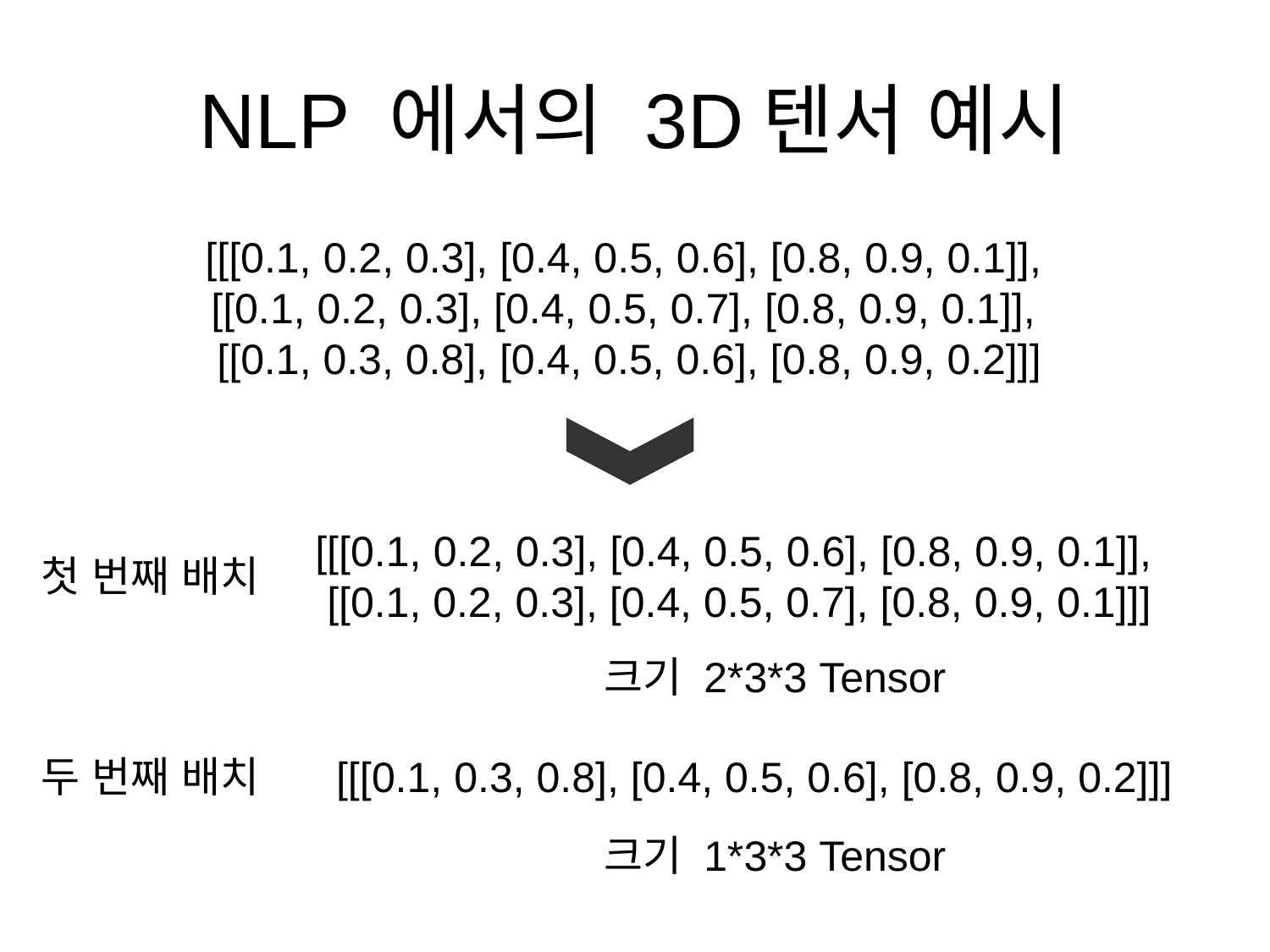

# NLP 에서의 3D텐서 예시
[[[0.1, 0.2, 0.3], [0.4, 0.5, 0.6], [0.8, 0.9, 0.1]],
[[0.1, 0.2, 0.3], [0.4, 0.5, 0.7], [0.8, 0.9, 0.1]],
[[0.1, 0.3, 0.8], [0.4, 0.5, 0.6], [0.8, 0.9, 0.2]]]

첫 번째 배치
[[[0.1, 0.2, 0.3], [0.4, 0.5, 0.6], [0.8, 0.9, 0.1]],
[[0.1, 0.2, 0.3], [0.4, 0.5, 0.7], [0.8, 0.9, 0.1]]]
크기 2*3*3 Tensor
두 번째 배치
[[[0.1, 0.3, 0.8], [0.4, 0.5, 0.6], [0.8, 0.9, 0.2]]]
크기 1*3*3 Tensor